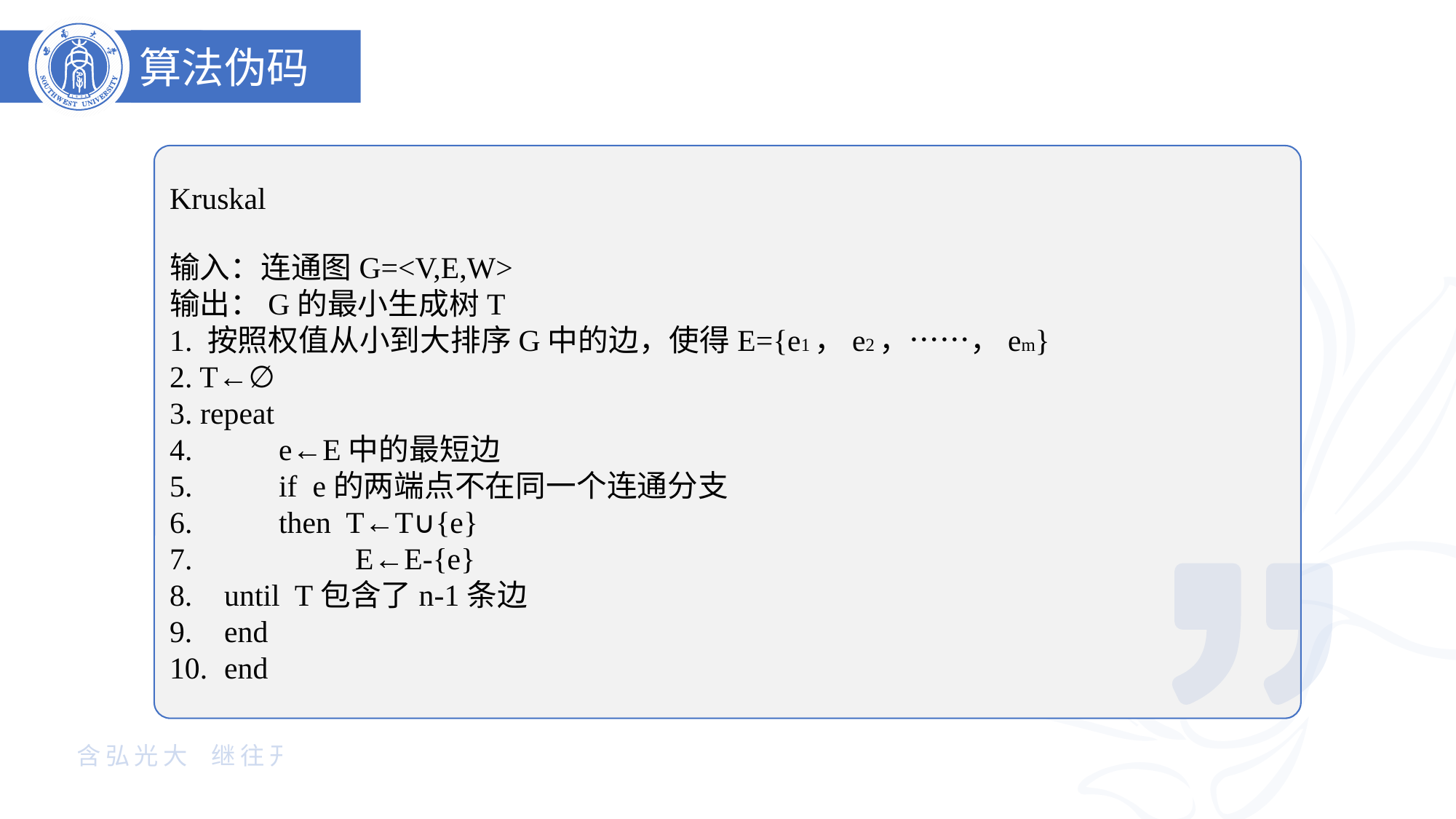

算法伪码
Kruskal

输入：连通图G=<V,E,W>
输出：G的最小生成树T
1. 按照权值从小到大排序G中的边，使得E={e1，e2，……，em}
2. T←∅
3. repeat
4.	e←E中的最短边
5. 	if  e的两端点不在同一个连通分支
6.	then  T←T∪{e}
7.	          E←E-{e}
until  T包含了n-1条边
end
end